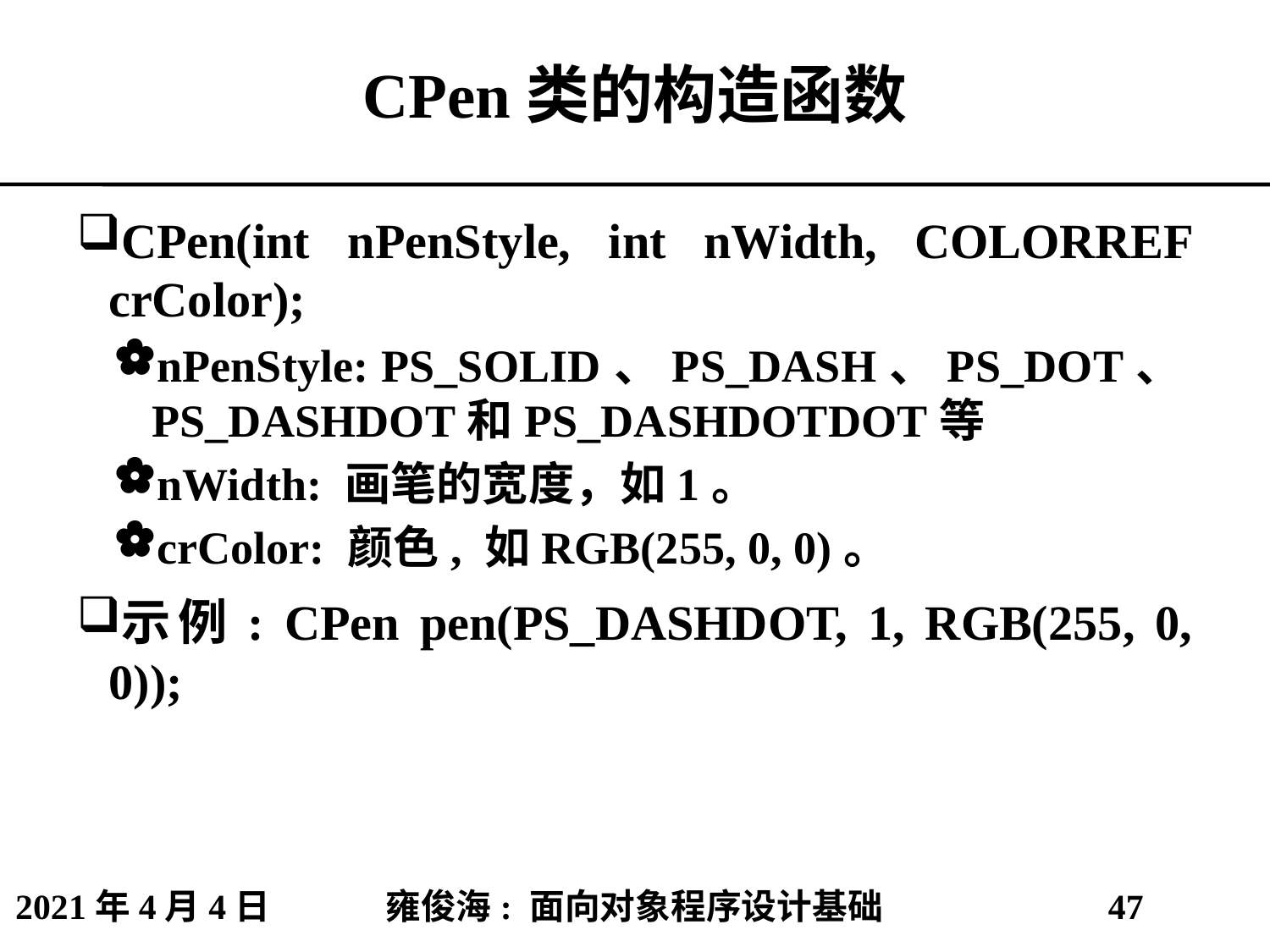

# CPen类的构造函数

CPen(int nPenStyle, int nWidth, COLORREF crColor);
nPenStyle: PS_SOLID、PS_DASH、PS_DOT、PS_DASHDOT和PS_DASHDOTDOT等
nWidth: 画笔的宽度，如1。
crColor: 颜色, 如RGB(255, 0, 0)。
示例: CPen pen(PS_DASHDOT, 1, RGB(255, 0, 0));
2021年4月4日
雍俊海: 面向对象程序设计基础
47